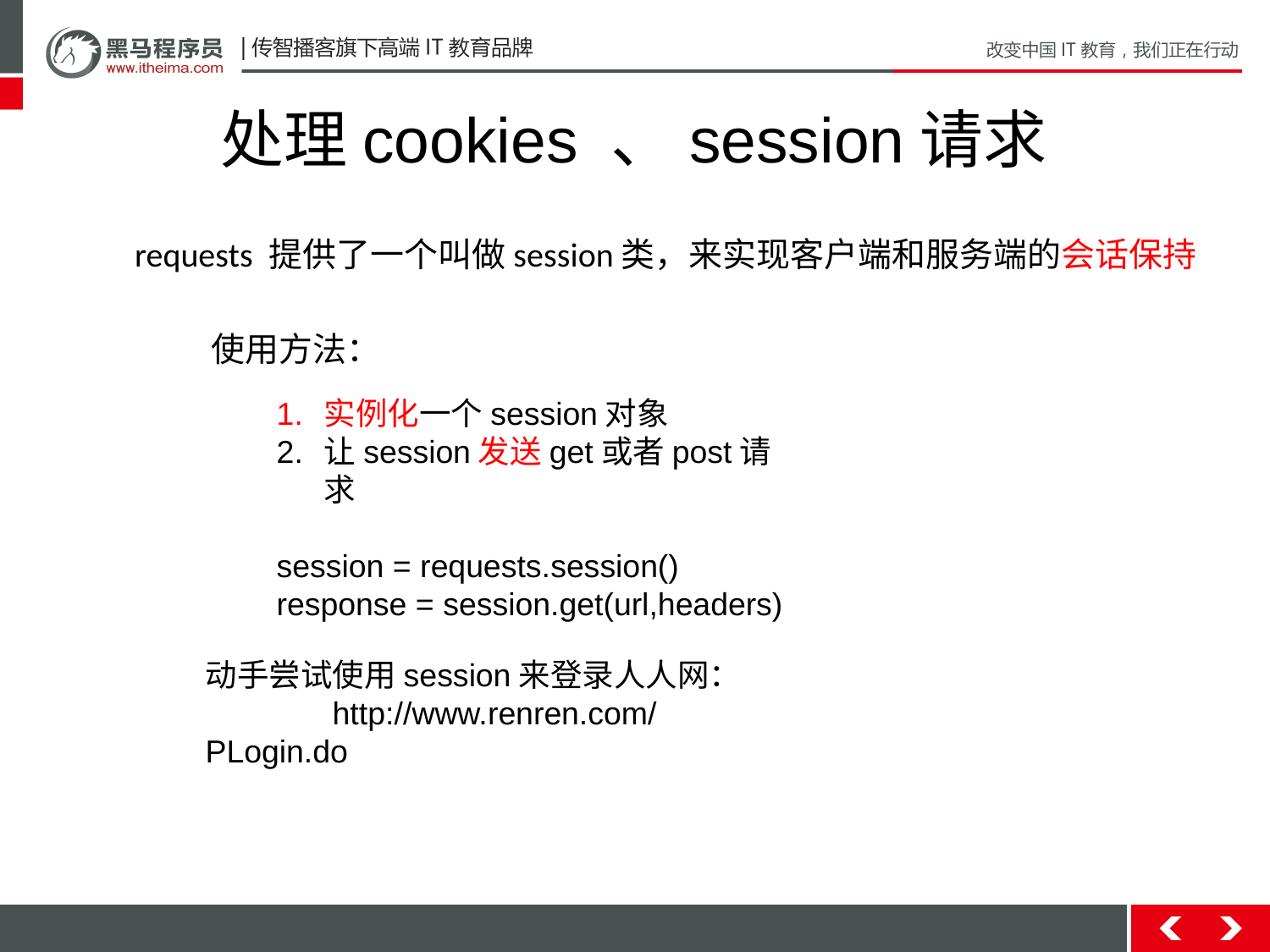

# 处理cookies 、session请求
requests 提供了一个叫做session类，来实现客户端和服务端的会话保持

         使用方法：
实例化一个session对象
让session发送get或者post请求

session = requests.session()
response = session.get(url,headers)
动手尝试使用session来登录人人网：
	http://www.renren.com/PLogin.do